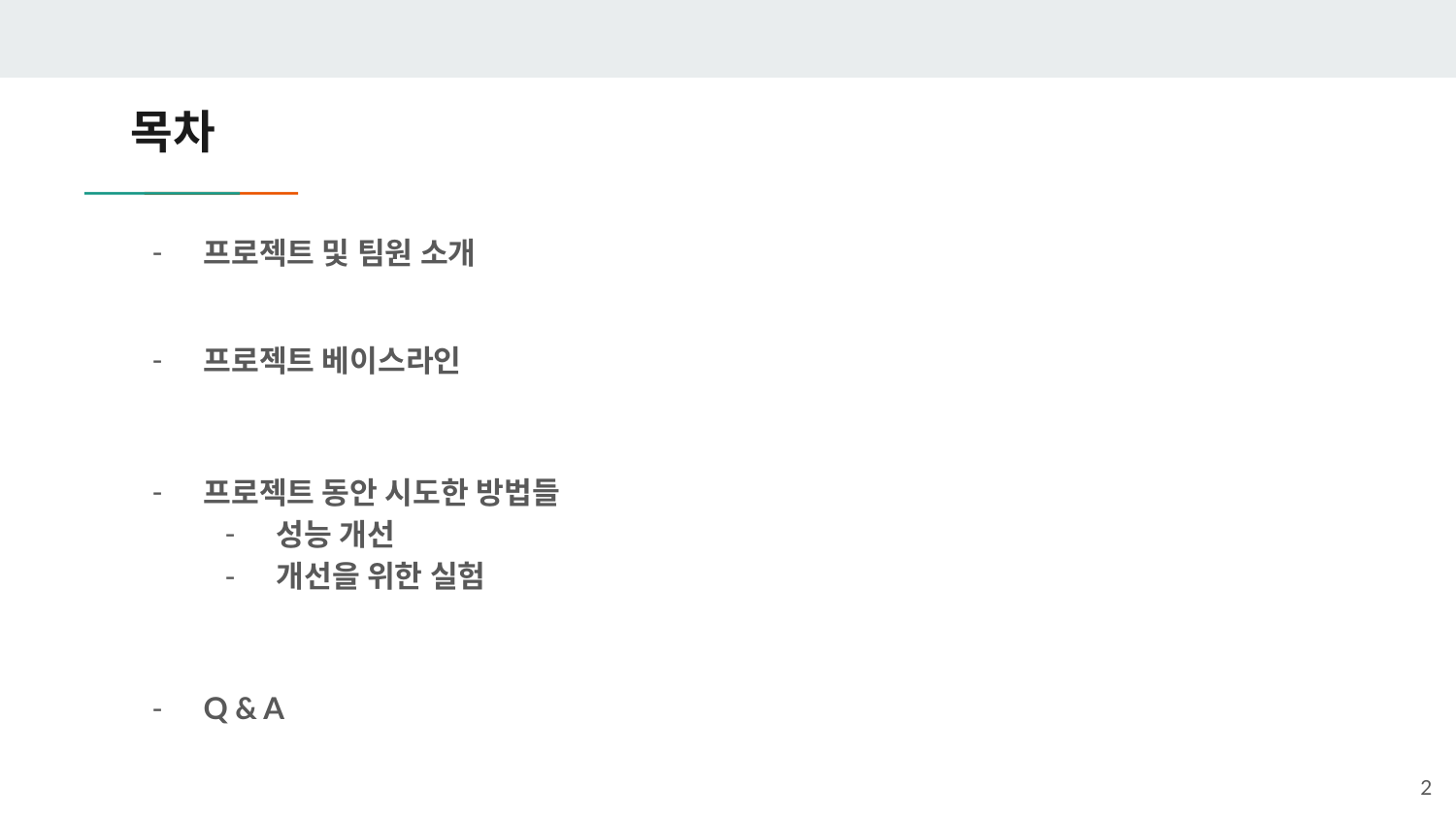

# 목차
프로젝트 및 팀원 소개

프로젝트 베이스라인

프로젝트 동안 시도한 방법들
성능 개선
개선을 위한 실험

Q & A
2